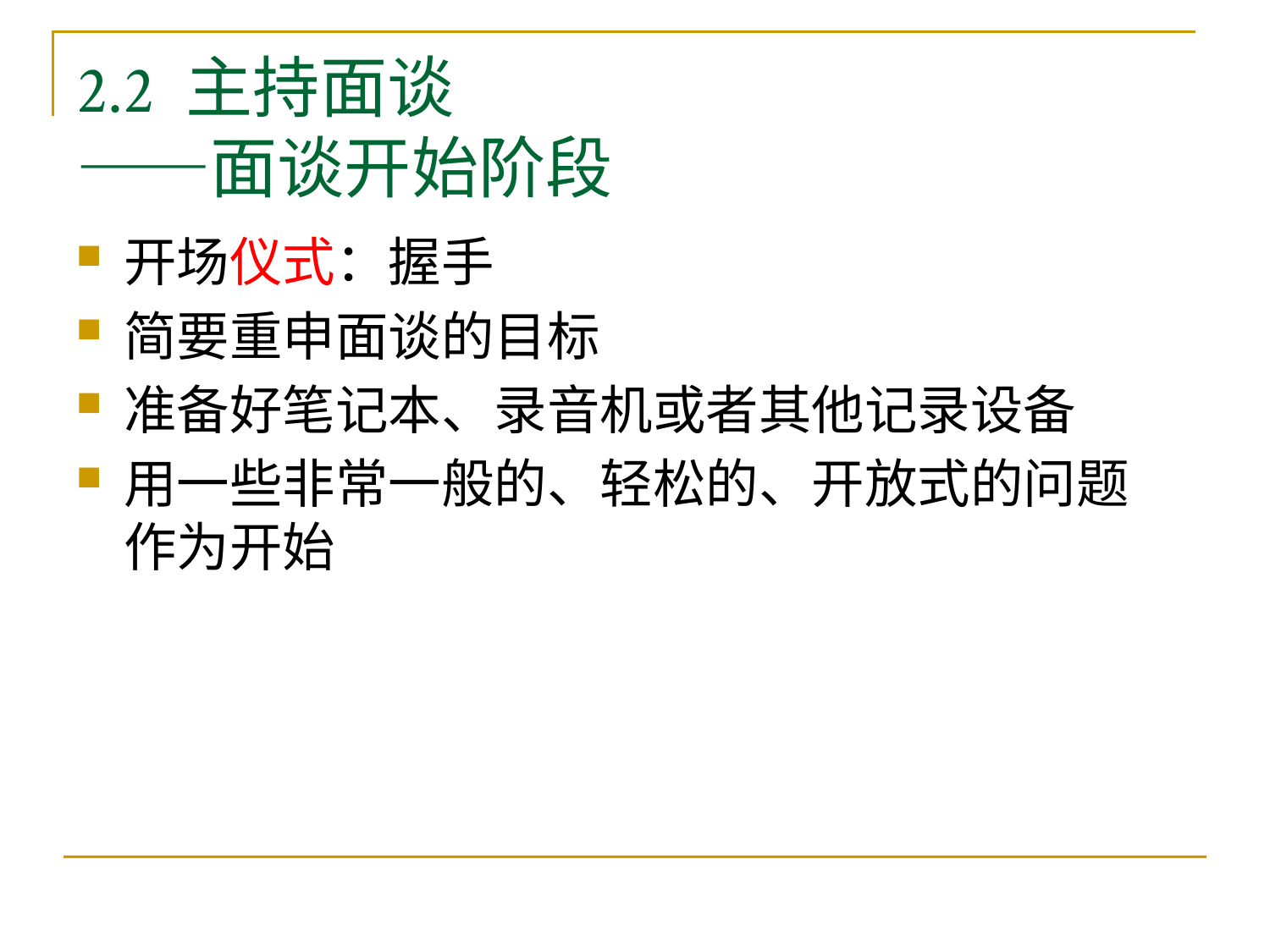

# 2.2 主持面谈 ——面谈开始阶段
开场仪式：握手
简要重申面谈的目标
准备好笔记本、录音机或者其他记录设备
用一些非常一般的、轻松的、开放式的问题 作为开始